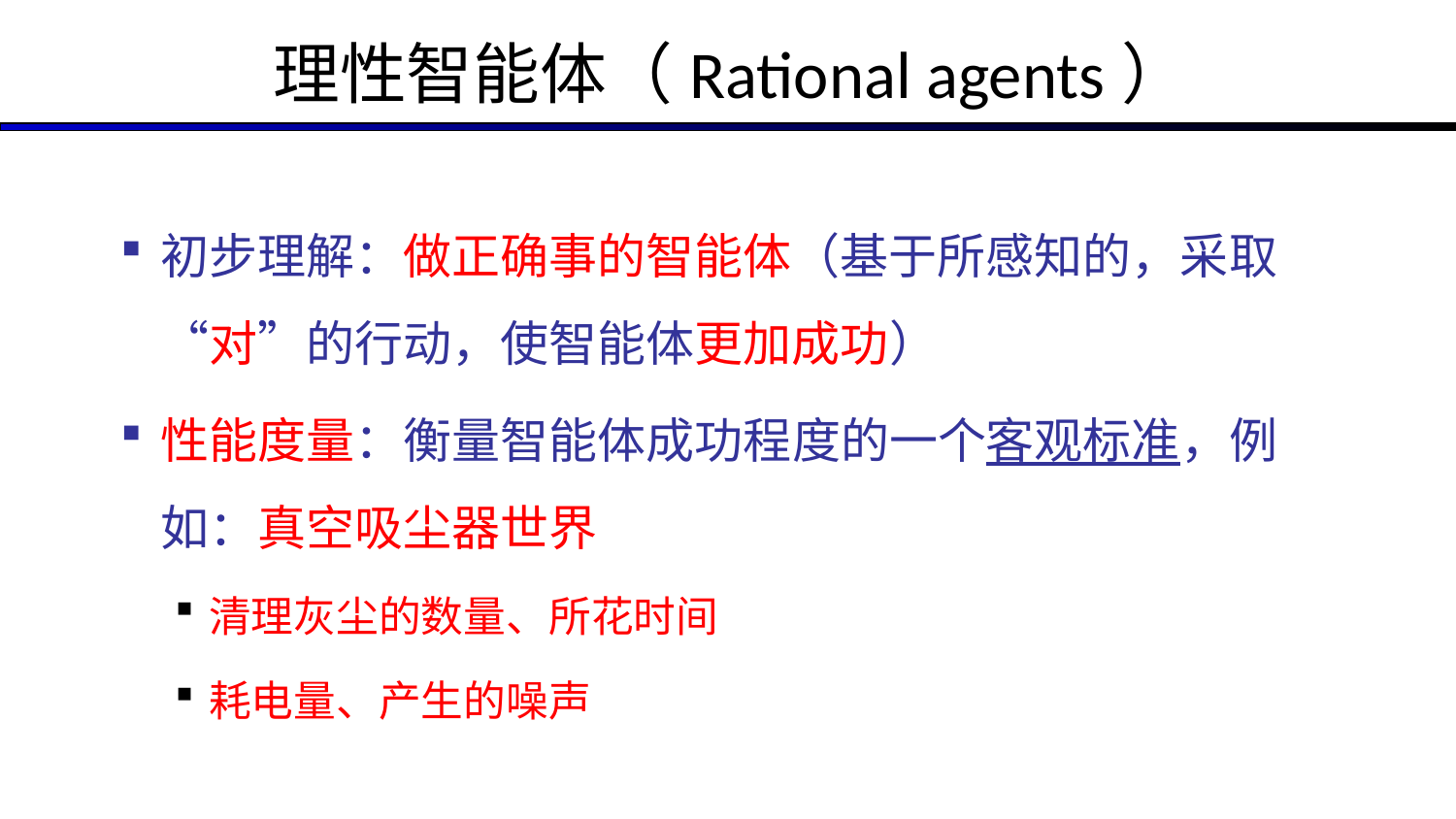

# 理性智能体（Rational agents）
初步理解：做正确事的智能体（基于所感知的，采取“对”的行动，使智能体更加成功）
性能度量：衡量智能体成功程度的一个客观标准，例如：真空吸尘器世界
清理灰尘的数量、所花时间
耗电量、产生的噪声